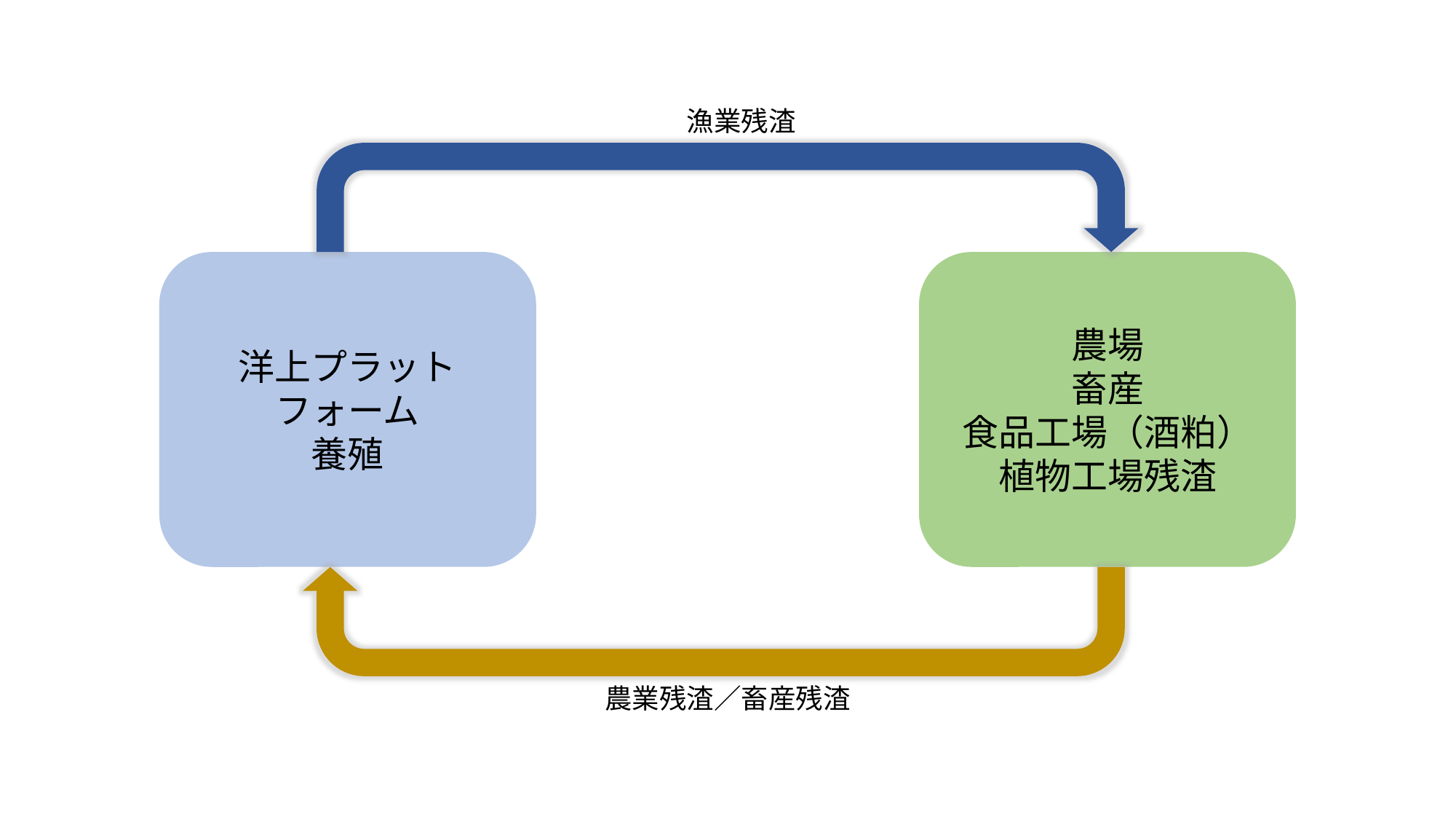

漁業残渣

洋上プラットフォーム
養殖
農場
畜産
食品工場（酒粕）
植物工場残渣

農業残渣／畜産残渣